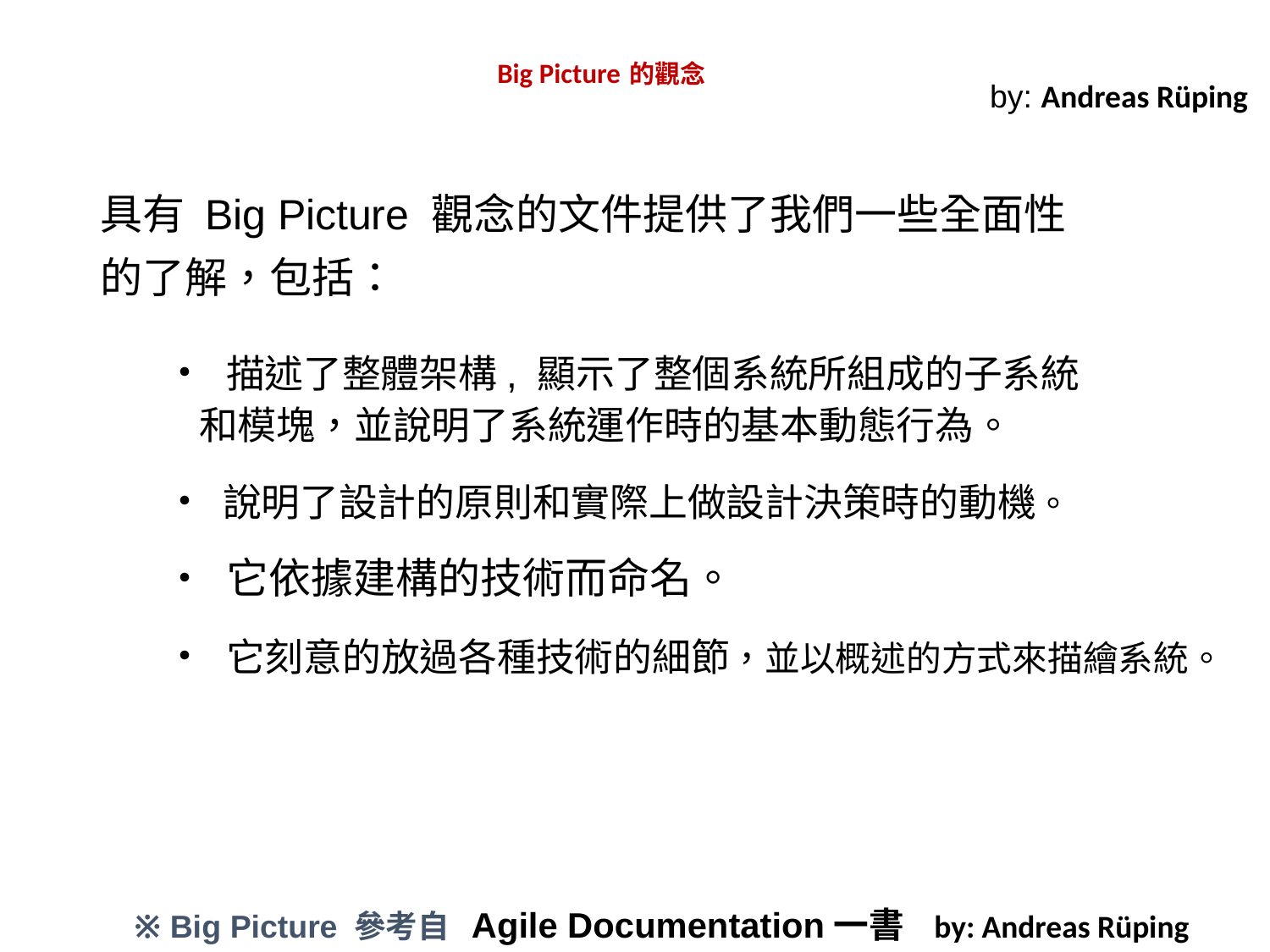

# Big Picture 的觀念
by: Andreas Rüping
具有 Big Picture 觀念的文件提供了我們一些全面性
的了解，包括：

• 描述了整體架構, 顯示了整個系統所組成的子系統
   和模塊，並說明了系統運作時的基本動態行為。
• 說明了設計的原則和實際上做設計決策時的動機。
• 它依據建構的技術而命名。
• 它刻意的放過各種技術的細節，並以概述的方式來描繪系統。
※ Big Picture 參考自  Agile Documentation一書   by: Andreas Rüping